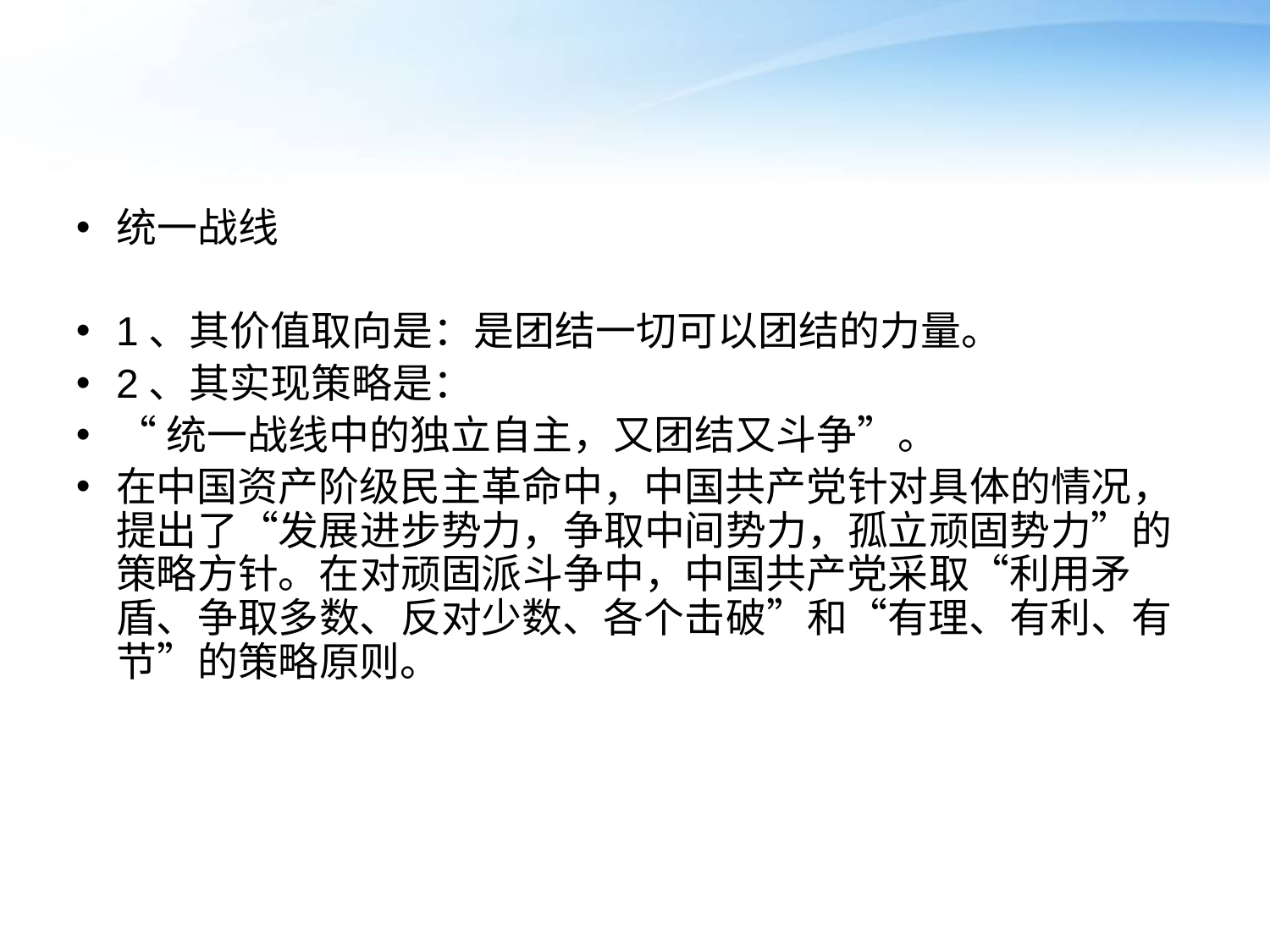

#
统一战线

1、其价值取向是：是团结一切可以团结的力量。
2、其实现策略是：
“统一战线中的独立自主，又团结又斗争”。
在中国资产阶级民主革命中，中国共产党针对具体的情况，提出了“发展进步势力，争取中间势力，孤立顽固势力”的策略方针。在对顽固派斗争中，中国共产党采取“利用矛盾、争取多数、反对少数、各个击破”和“有理、有利、有节”的策略原则。